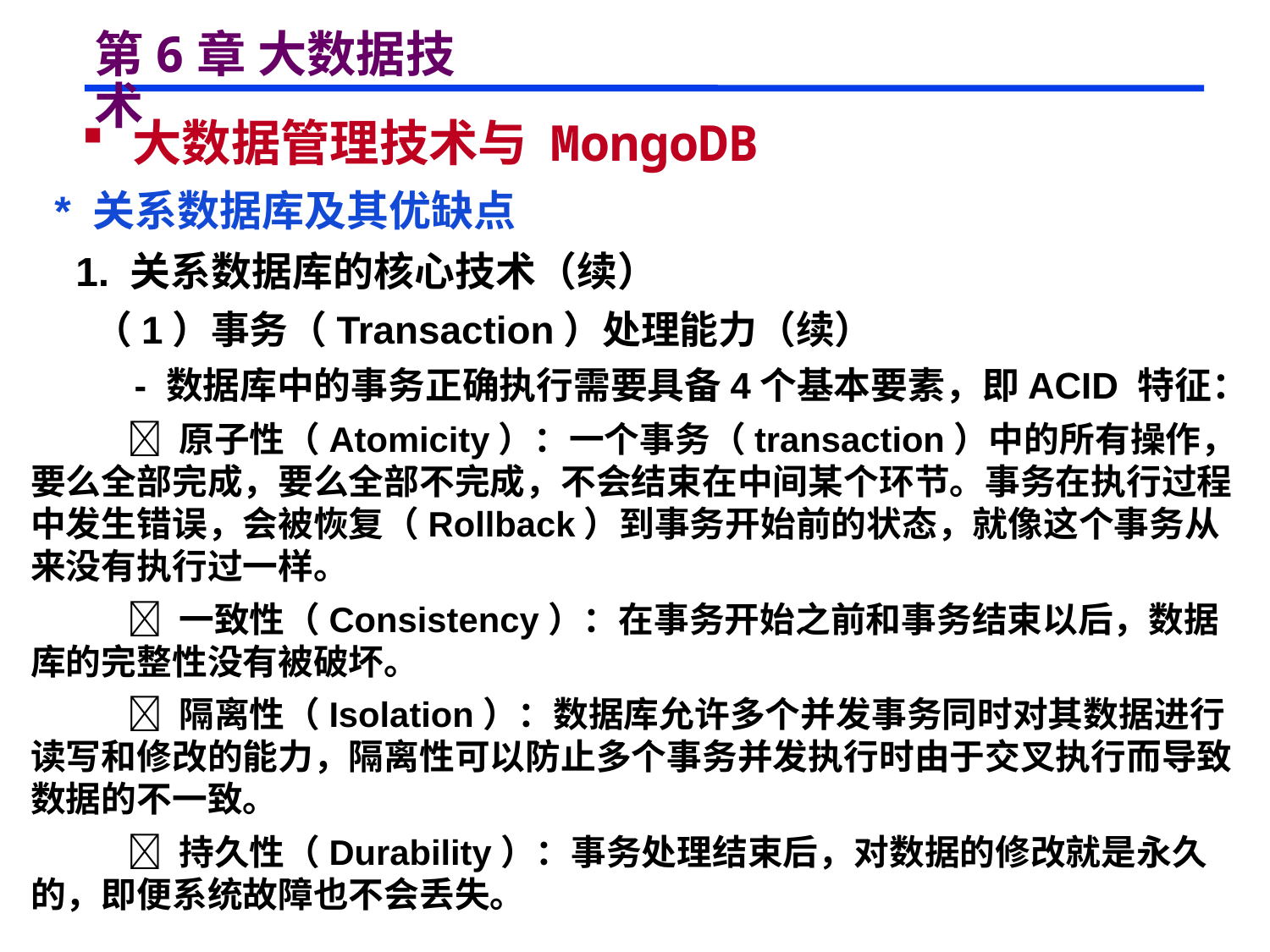

# 第6章 大数据技术
 大数据管理技术与 MongoDB
  * 关系数据库及其优缺点
    1. 关系数据库的核心技术（续）
      （1）事务（Transaction）处理能力（续）
          - 数据库中的事务正确执行需要具备4个基本要素，即ACID 特征：
            • 原子性（Atomicity）：一个事务（transaction）中的所有操作，要么全部完成，要么全部不完成，不会结束在中间某个环节。事务在执行过程中发生错误，会被恢复（Rollback）到事务开始前的状态，就像这个事务从来没有执行过一样。
            • 一致性（Consistency）：在事务开始之前和事务结束以后，数据库的完整性没有被破坏。
            • 隔离性（Isolation）：数据库允许多个并发事务同时对其数据进行读写和修改的能力，隔离性可以防止多个事务并发执行时由于交叉执行而导致数据的不一致。
            • 持久性（Durability）：事务处理结束后，对数据的修改就是永久的，即便系统故障也不会丢失。